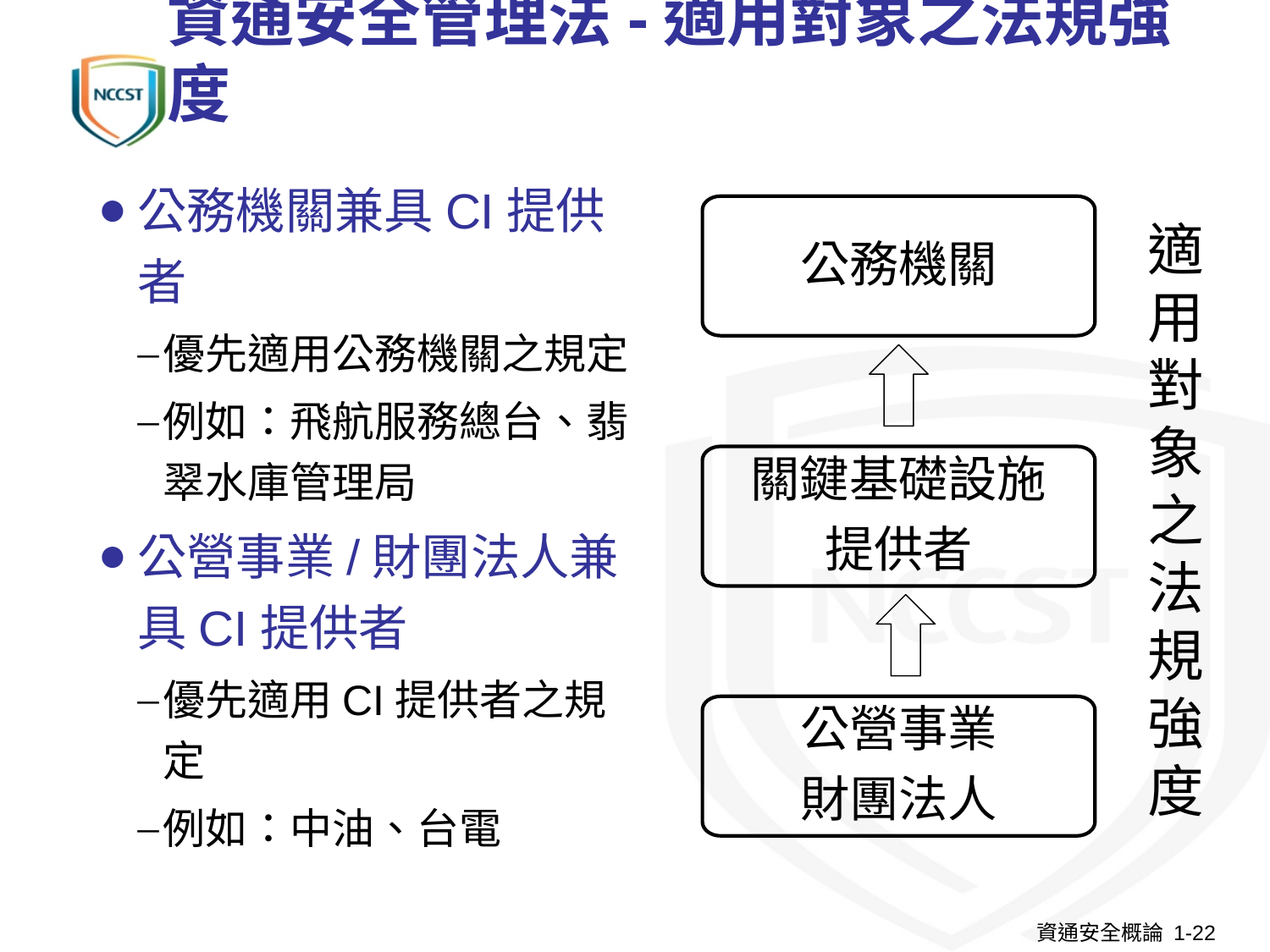

# 資通安全管理法-適用對象之法規強度
公務機關兼具CI提供者
優先適用公務機關之規定
例如：飛航服務總台、翡翠水庫管理局
公營事業/財團法人兼具CI提供者
優先適用CI提供者之規定
例如：中油、台電

公務機關

關鍵基礎設施
提供者

公營事業
財團法人
適用對象之法規強度